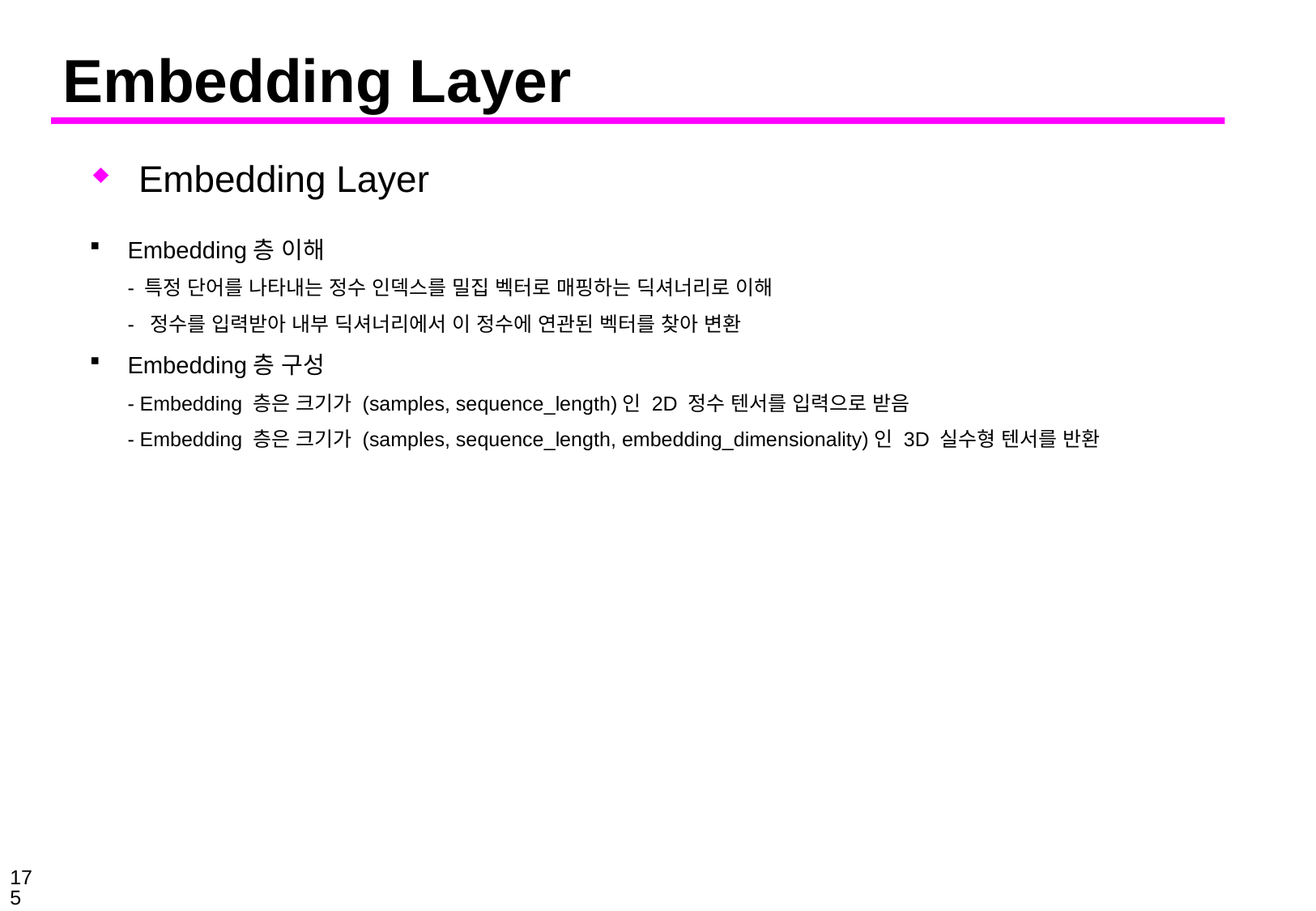

# Embedding Layer
Embedding Layer
Embedding층 이해
- 특정 단어를 나타내는 정수 인덱스를 밀집 벡터로 매핑하는 딕셔너리로 이해
-  정수를 입력받아 내부 딕셔너리에서 이 정수에 연관된 벡터를 찾아 변환
Embedding층 구성
- Embedding 층은 크기가 (samples, sequence_length)인 2D 정수 텐서를 입력으로 받음
- Embedding 층은 크기가 (samples, sequence_length, embedding_dimensionality)인 3D 실수형 텐서를 반환
175